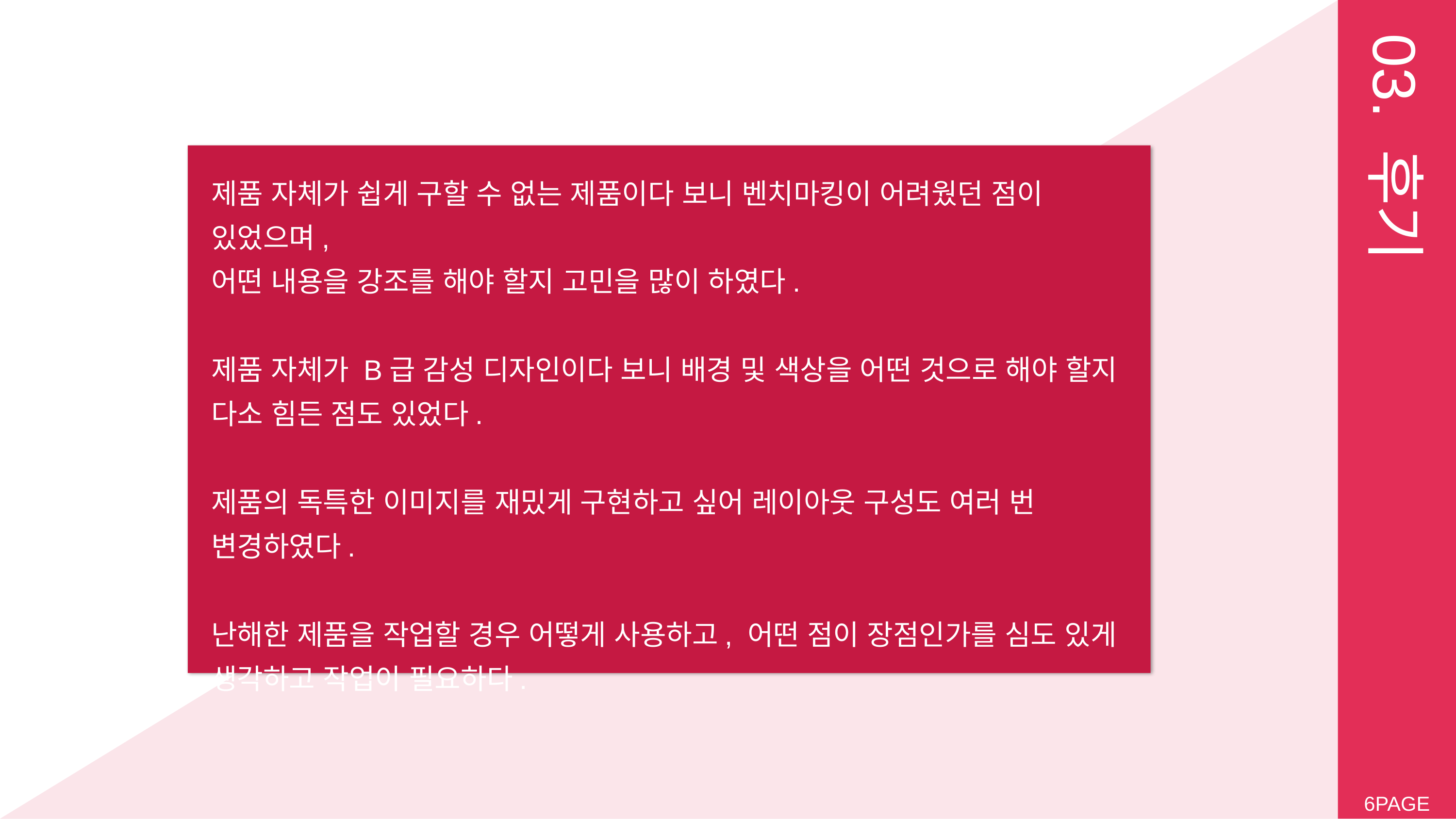

03. 후기

제품 자체가 쉽게 구할 수 없는 제품이다 보니 벤치마킹이 어려웠던 점이 있었으며,
어떤 내용을 강조를 해야 할지 고민을 많이 하였다.

제품 자체가 B급 감성 디자인이다 보니 배경 및 색상을 어떤 것으로 해야 할지 다소 힘든 점도 있었다.

제품의 독특한 이미지를 재밌게 구현하고 싶어 레이아웃 구성도 여러 번 변경하였다.

난해한 제품을 작업할 경우 어떻게 사용하고, 어떤 점이 장점인가를 심도 있게 생각하고 작업이 필요하다.
6PAGE